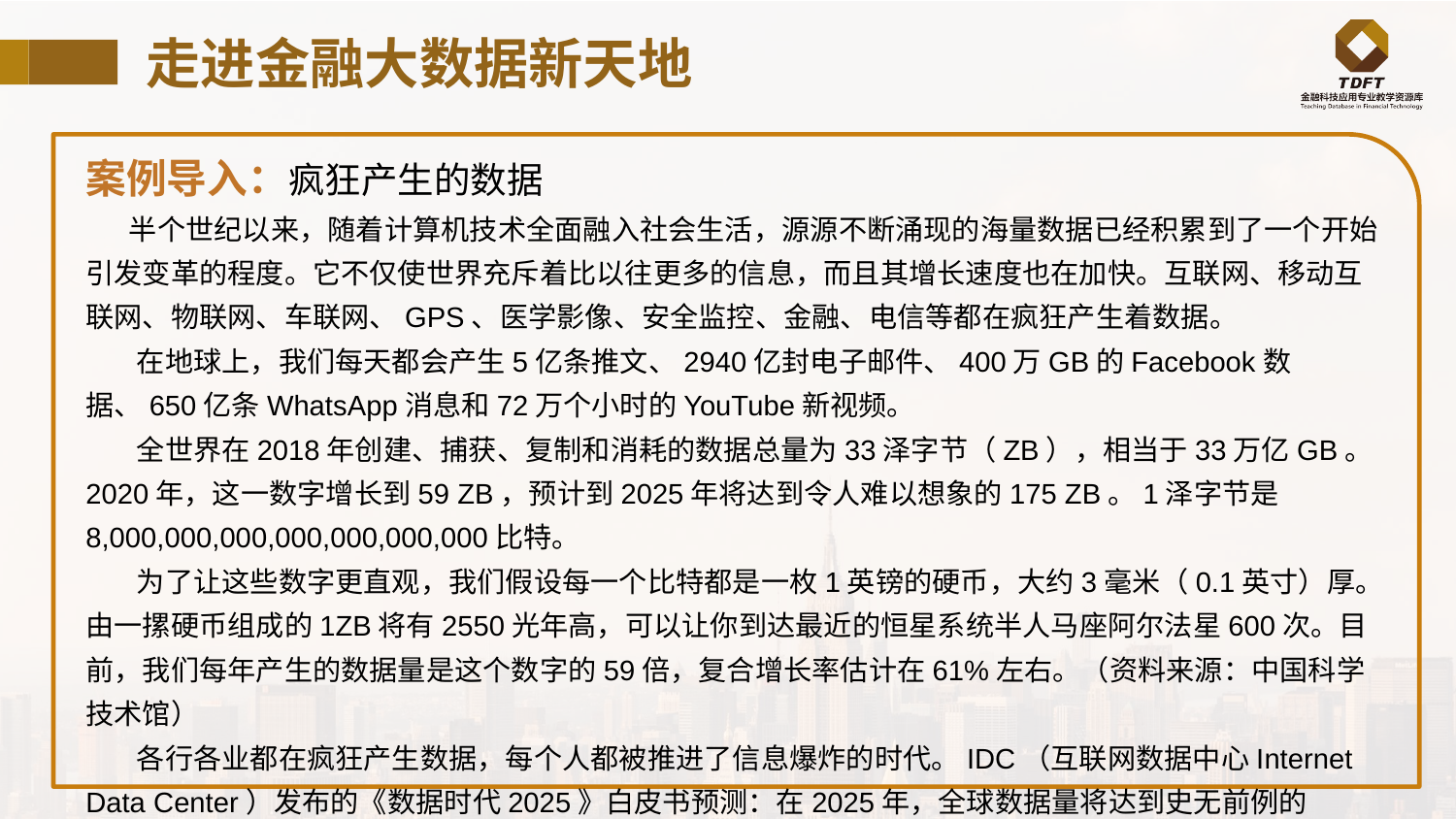

# 走进金融大数据新天地

案例导入：疯狂产生的数据
       半个世纪以来，随着计算机技术全面融入社会生活，源源不断涌现的海量数据已经积累到了一个开始引发变革的程度。它不仅使世界充斥着比以往更多的信息，而且其增长速度也在加快。互联网、移动互联网、物联网、车联网、GPS、医学影像、安全监控、金融、电信等都在疯狂产生着数据。
       在地球上，我们每天都会产生5亿条推文、2940亿封电子邮件、400万GB的Facebook数据、650亿条WhatsApp消息和72万个小时的YouTube新视频。
       全世界在2018年创建、捕获、复制和消耗的数据总量为33泽字节（ZB），相当于33万亿GB。2020年，这一数字增长到59 ZB，预计到2025年将达到令人难以想象的175 ZB。1泽字节是8,000,000,000,000,000,000,000比特。
       为了让这些数字更直观，我们假设每一个比特都是一枚1英镑的硬币，大约3毫米（0.1英寸）厚。由一摞硬币组成的1ZB将有2550光年高，可以让你到达最近的恒星系统半人马座阿尔法星600次。目前，我们每年产生的数据量是这个数字的59倍，复合增长率估计在61%左右。（资料来源：中国科学技术馆）
       各行各业都在疯狂产生数据，每个人都被推进了信息爆炸的时代。IDC（互联网数据中心Internet Data Center）发布的《数据时代2025》白皮书预测：在2025年，全球数据量将达到史无前例的163ZB。